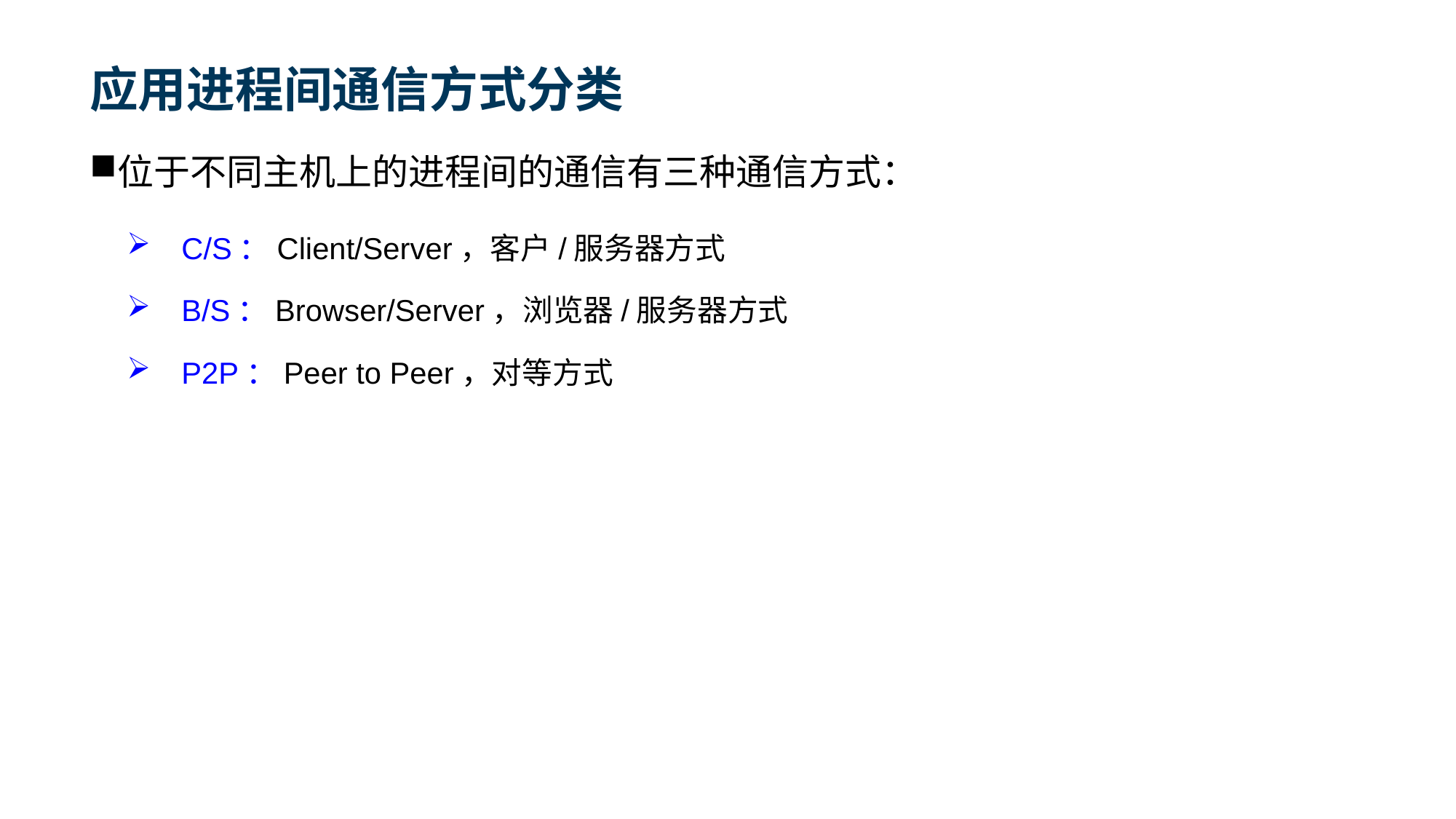

# 应用进程间通信方式分类
位于不同主机上的进程间的通信有三种通信方式：
C/S：Client/Server，客户/服务器方式
B/S：Browser/Server，浏览器/服务器方式
P2P：Peer to Peer，对等方式